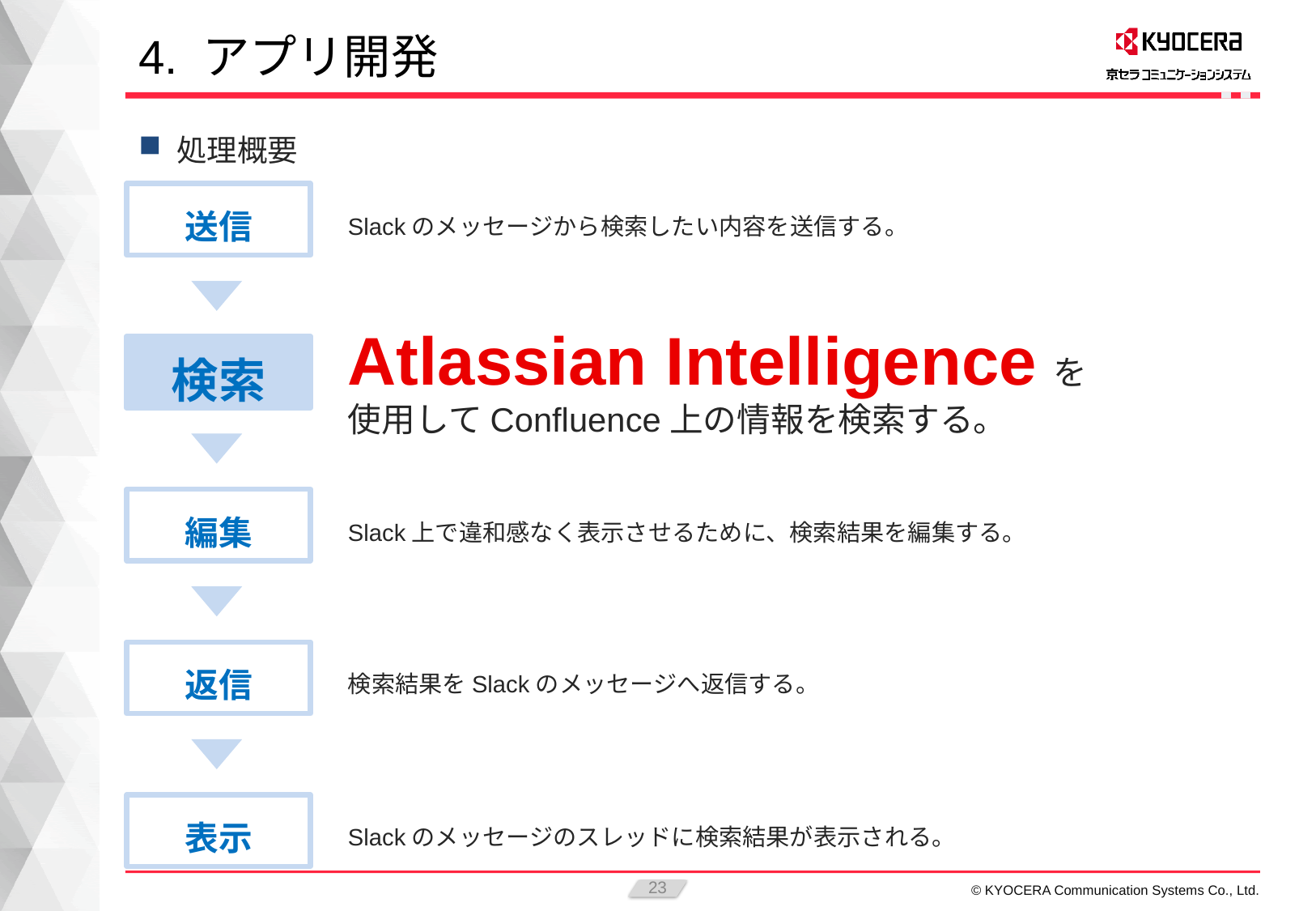

# 4. アプリ開発
処理概要
送信
Slackのメッセージから検索したい内容を送信する。

Atlassian Intelligenceを
使用してConfluence上の情報を検索する。
検索

編集
Slack上で違和感なく表示させるために、検索結果を編集する。

返信
検索結果をSlackのメッセージへ返信する。

表示
Slackのメッセージのスレッドに検索結果が表示される。
23